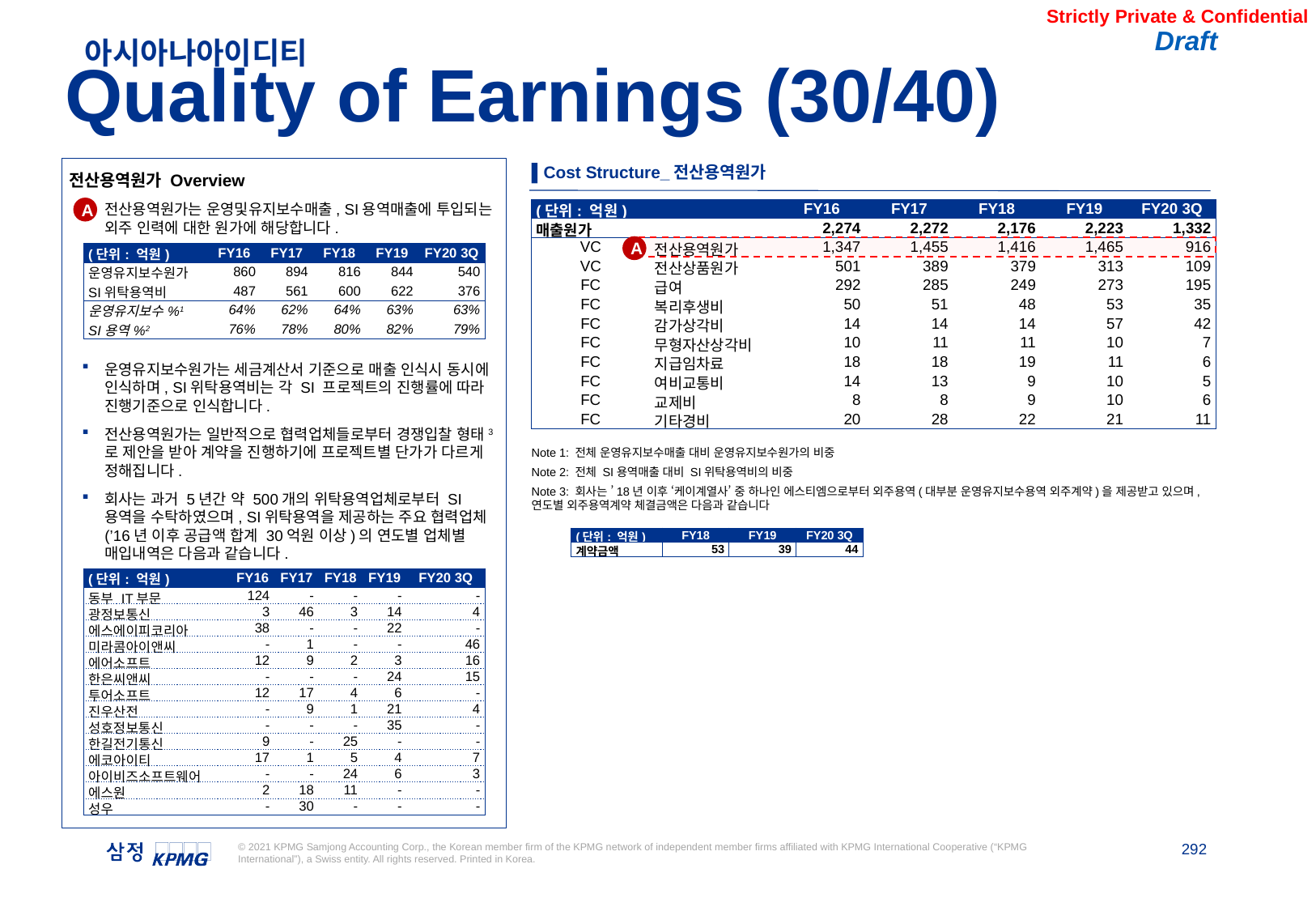

아시아나아이디티
Quality of Earnings (30/40)
▌Cost Structure_전산용역원가

전산용역원가 Overview
전산용역원가는 운영및유지보수매출, SI용역매출에 투입되는 외주 인력에 대한 원가에 해당합니다.

운영유지보수원가는 세금계산서 기준으로 매출 인식시 동시에 인식하며, SI위탁용역비는 각 SI 프로젝트의 진행률에 따라 진행기준으로 인식합니다.
전산용역원가는 일반적으로 협력업체들로부터 경쟁입찰 형태3로 제안을 받아 계약을 진행하기에 프로젝트별 단가가 다르게 정해집니다.
회사는 과거 5년간 약 500개의 위탁용역업체로부터 SI용역을 수탁하였으며, SI위탁용역을 제공하는 주요 협력업체(’16년 이후 공급액 합계 30억원 이상)의 연도별 업체별 매입내역은 다음과 같습니다.

A
| (단위: 억원) |  | FY16 | FY17 | FY18 | FY19 | FY20 3Q |
| --- | --- | --- | --- | --- | --- | --- |
| 매출원가 |  | 2,274 | 2,272 | 2,176 | 2,223 | 1,332 |
| VC | 전산용역원가 | 1,347 | 1,455 | 1,416 | 1,465 | 916 |
| VC | 전산상품원가 | 501 | 389 | 379 | 313 | 109 |
| FC | 급여 | 292 | 285 | 249 | 273 | 195 |
| FC | 복리후생비 | 50 | 51 | 48 | 53 | 35 |
| FC | 감가상각비 | 14 | 14 | 14 | 57 | 42 |
| FC | 무형자산상각비 | 10 | 11 | 11 | 10 | 7 |
| FC | 지급임차료 | 18 | 18 | 19 | 11 | 6 |
| FC | 여비교통비 | 14 | 13 | 9 | 10 | 5 |
| FC | 교제비 | 8 | 8 | 9 | 10 | 6 |
| FC | 기타경비 | 20 | 28 | 22 | 21 | 11 |
A

| (단위: 억원) | FY16 | FY17 | FY18 | FY19 | FY20 3Q |
| --- | --- | --- | --- | --- | --- |
| 운영유지보수원가 | 860 | 894 | 816 | 844 | 540 |
| SI위탁용역비 | 487 | 561 | 600 | 622 | 376 |
| 운영유지보수%1 | 64% | 62% | 64% | 63% | 63% |
| SI용역%2 | 76% | 78% | 80% | 82% | 79% |
Note 1: 전체 운영유지보수매출 대비 운영유지보수원가의 비중
Note 2: 전체 SI용역매출 대비 SI위탁용역비의 비중
Note 3: 회사는 ’18년 이후 ‘케이계열사’ 중 하나인 에스티엠으로부터 외주용역(대부분 운영유지보수용역 외주계약)을 제공받고 있으며, 연도별 외주용역계약 체결금액은 다음과 같습니다
| (단위: 억원) | FY18 | FY19 | FY20 3Q |
| --- | --- | --- | --- |
| 계약금액 | 53 | 39 | 44 |
| (단위: 억원) | FY16 | FY17 | FY18 | FY19 | FY20 3Q |
| --- | --- | --- | --- | --- | --- |
| 동부 IT부문 | 124 | - | - | - | - |
| 광정보통신 | 3 | 46 | 3 | 14 | 4 |
| 에스에이피코리아 | 38 | - | - | 22 | - |
| 미라콤아이앤씨 | - | 1 | - | - | 46 |
| 에어소프트 | 12 | 9 | 2 | 3 | 16 |
| 한은씨앤씨 | - | - | - | 24 | 15 |
| 투어소프트 | 12 | 17 | 4 | 6 | - |
| 진우산전 | - | 9 | 1 | 21 | 4 |
| 성호정보통신 | - | - | - | 35 | - |
| 한길전기통신 | 9 | - | 25 | - | - |
| 에코아이티 | 17 | 1 | 5 | 4 | 7 |
| 아이비즈소프트웨어 | - | - | 24 | 6 | 3 |
| 에스원 | 2 | 18 | 11 | - | - |
| 성우 | - | 30 | - | - | - |